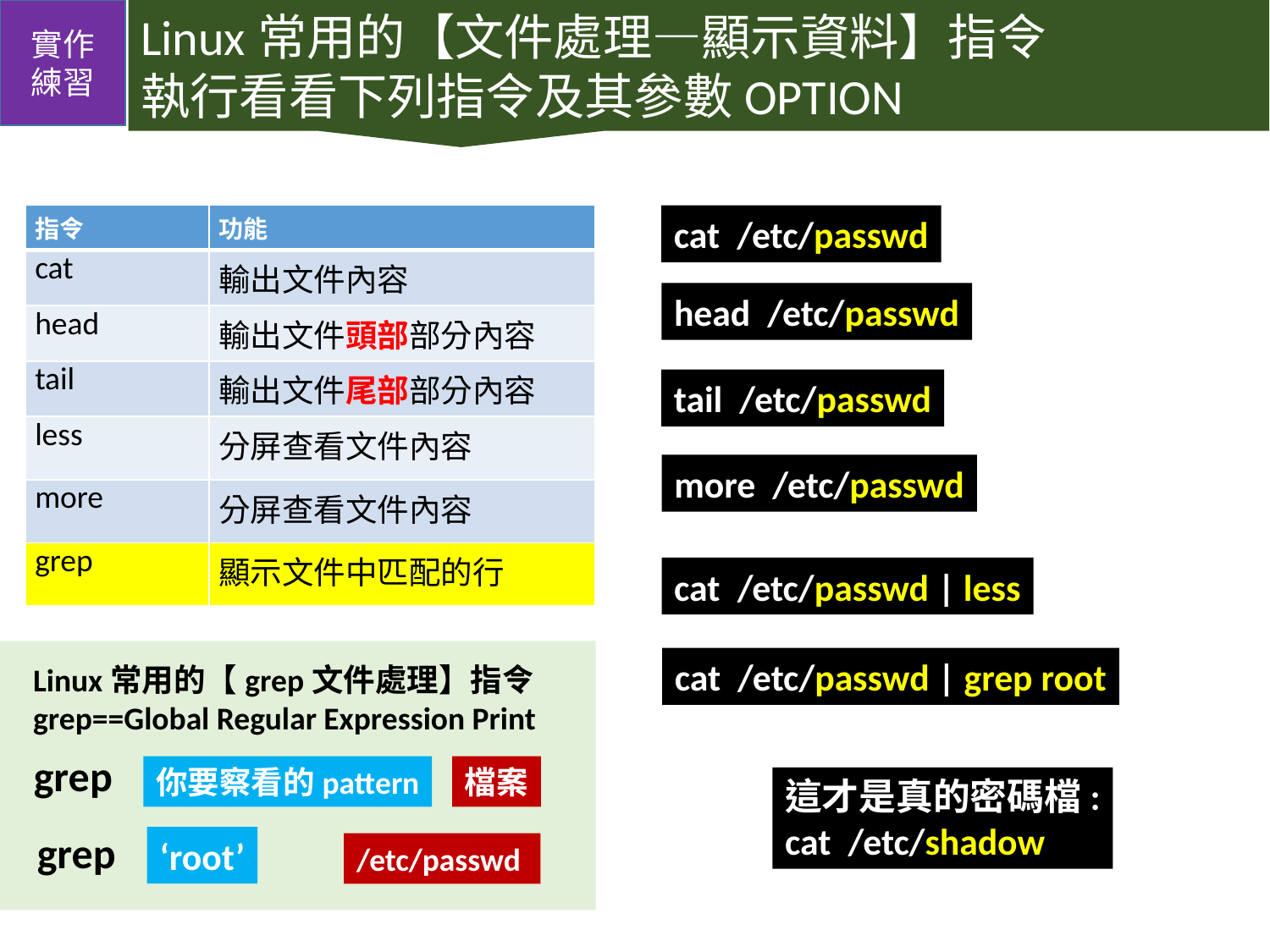

實作
練習
Linux常用的【文件處理—顯示資料】指令
執行看看下列指令及其參數OPTION
| 指令 | 功能 |
| --- | --- |
| cat | 輸出文件內容 |
| head | 輸出文件頭部部分內容 |
| tail | 輸出文件尾部部分內容 |
| less | 分屏查看文件內容 |
| more | 分屏查看文件內容 |
| grep | 顯示文件中匹配的行 |
cat  /etc/passwd
head  /etc/passwd
tail  /etc/passwd
more  /etc/passwd
cat  /etc/passwd | less

cat  /etc/passwd | grep root
Linux常用的【grep文件處理】指令
grep==Global Regular Expression Print
grep
你要察看的pattern
檔案
這才是真的密碼檔:
cat  /etc/shadow
grep
‘root’
/etc/passwd